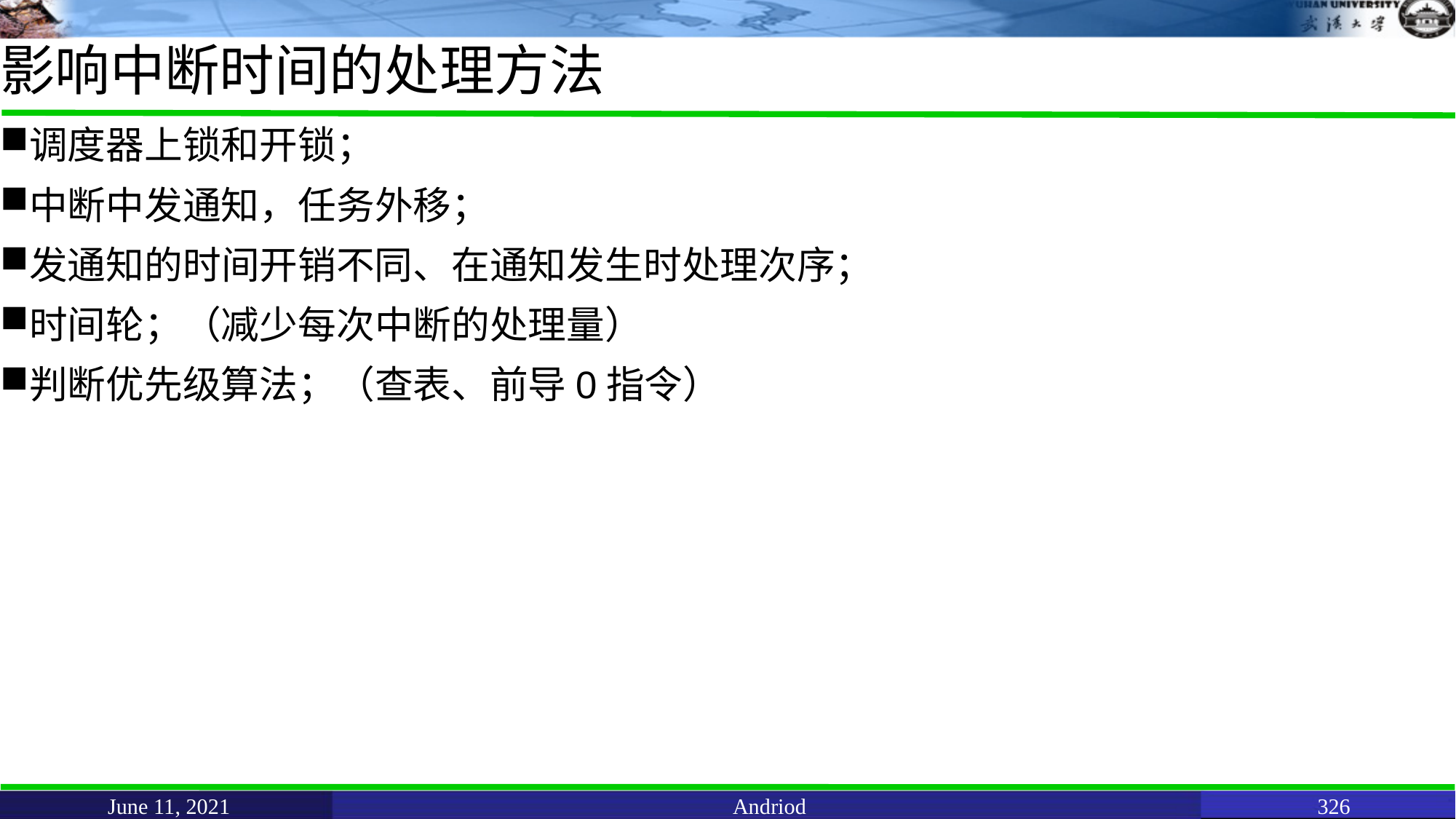

# 影响中断时间的处理方法
调度器上锁和开锁；
中断中发通知，任务外移；
发通知的时间开销不同、在通知发生时处理次序；
时间轮；（减少每次中断的处理量）
判断优先级算法；（查表、前导0指令）
June 11, 2021
Andriod
326